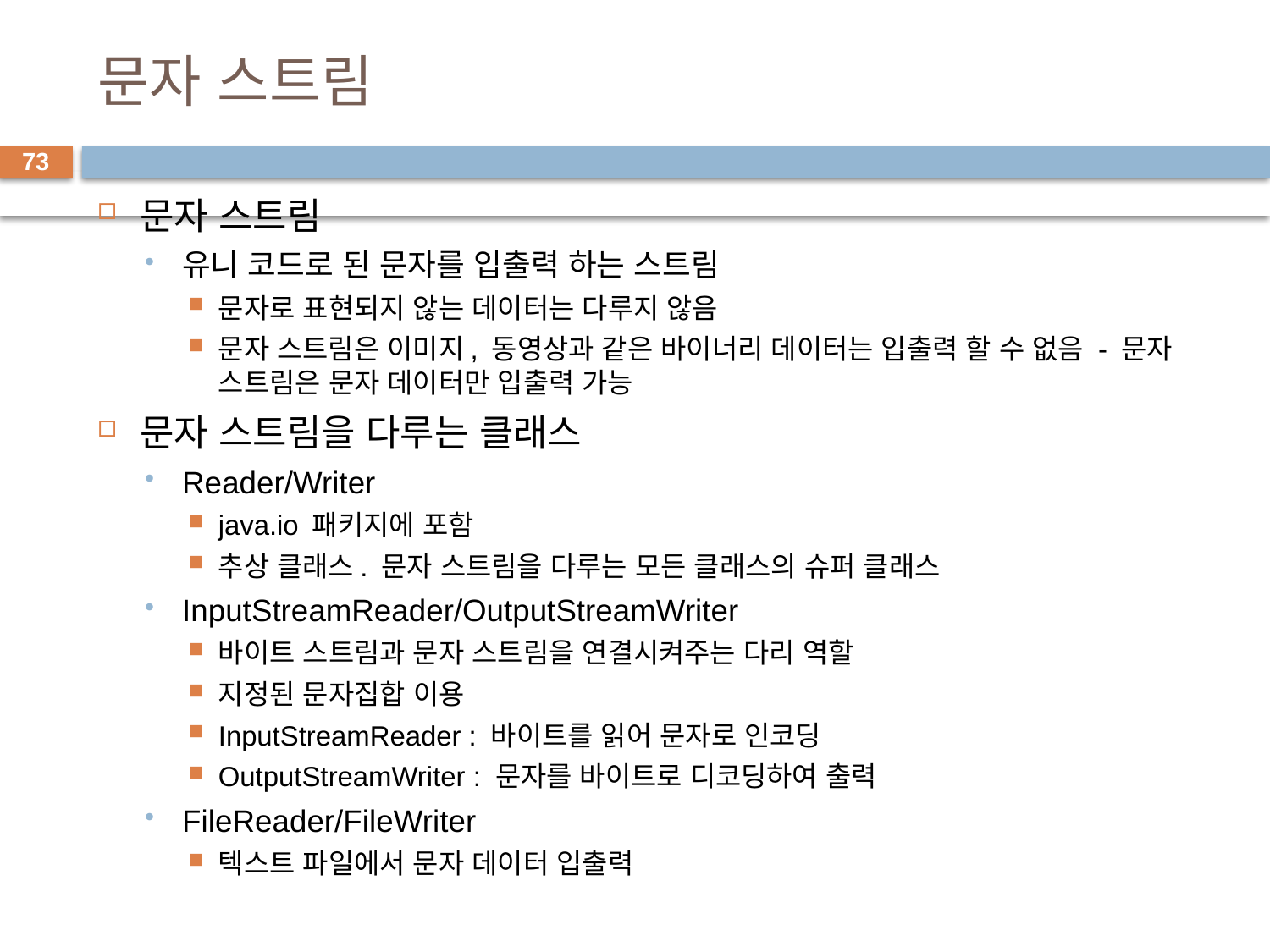

# 문자 스트림
73
문자 스트림
유니 코드로 된 문자를 입출력 하는 스트림
문자로 표현되지 않는 데이터는 다루지 않음
문자 스트림은 이미지, 동영상과 같은 바이너리 데이터는 입출력 할 수 없음 - 문자 스트림은 문자 데이터만 입출력 가능
문자 스트림을 다루는 클래스
Reader/Writer
java.io 패키지에 포함
추상 클래스. 문자 스트림을 다루는 모든 클래스의 슈퍼 클래스
InputStreamReader/OutputStreamWriter
바이트 스트림과 문자 스트림을 연결시켜주는 다리 역할
지정된 문자집합 이용
InputStreamReader : 바이트를 읽어 문자로 인코딩
OutputStreamWriter : 문자를 바이트로 디코딩하여 출력
FileReader/FileWriter
텍스트 파일에서 문자 데이터 입출력